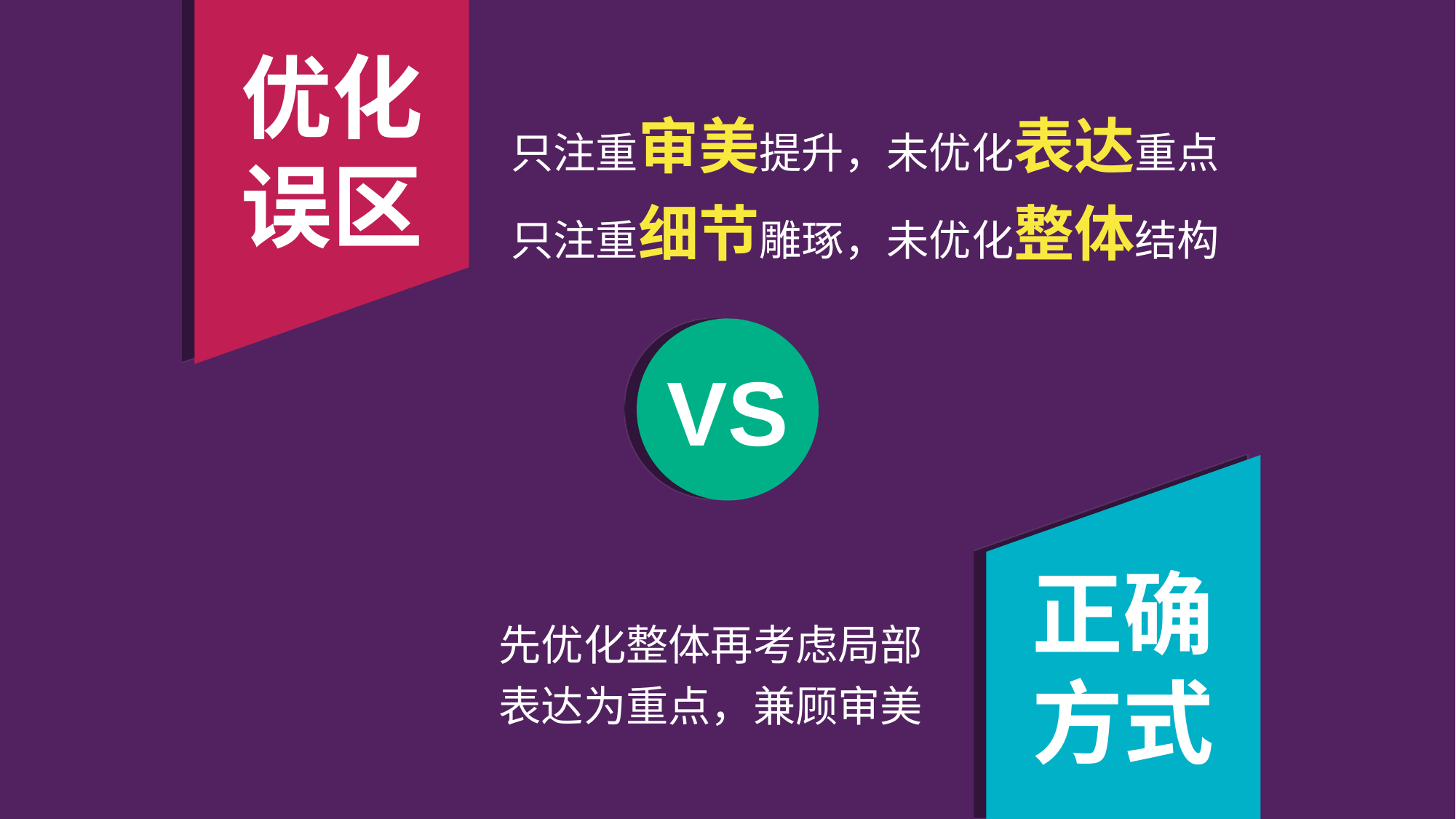

优化
误区
只注重审美提升，未优化表达重点
只注重细节雕琢，未优化整体结构
VS

正确
方式
先优化整体再考虑局部
表达为重点，兼顾审美